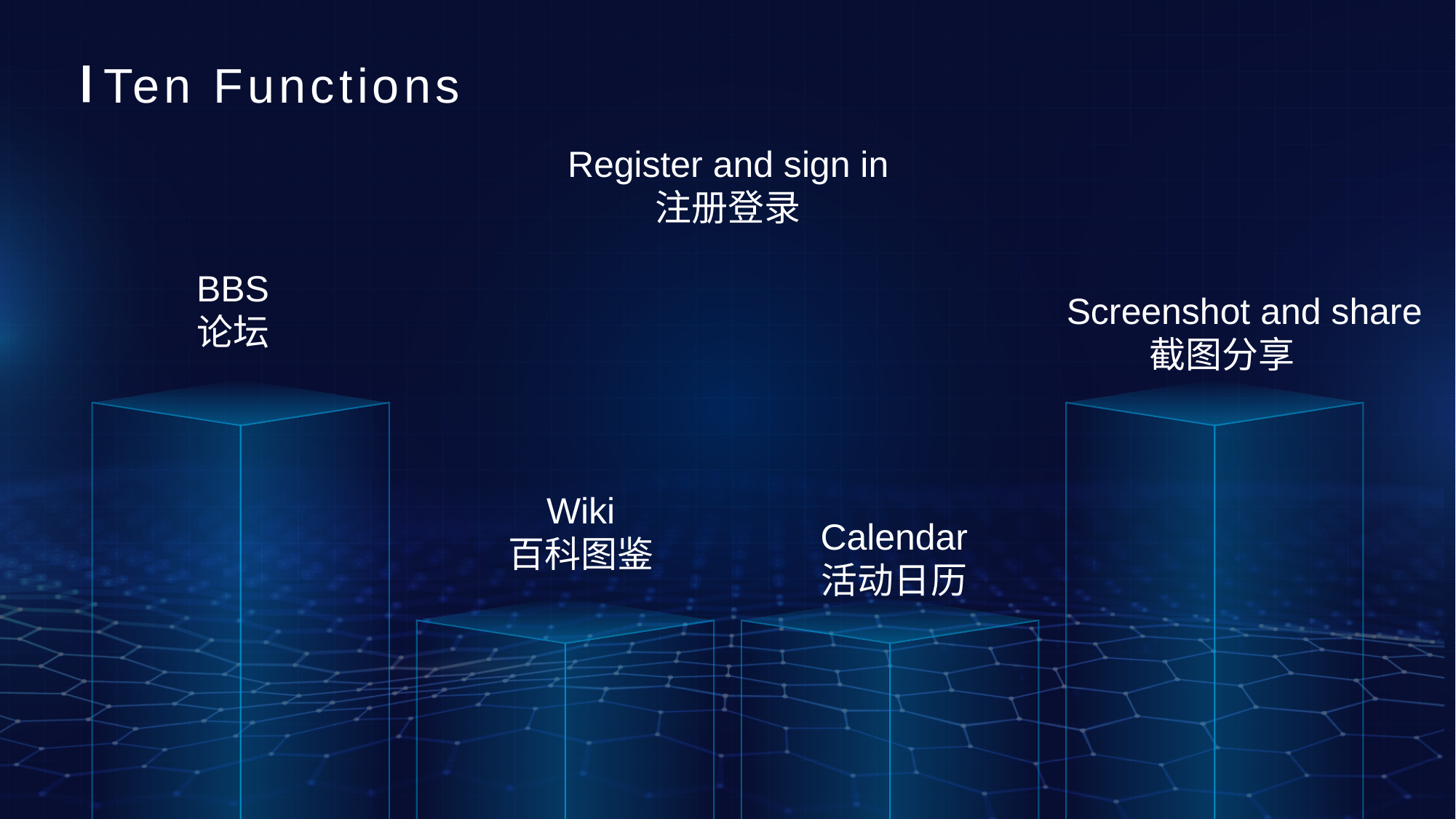

Ten Functions

Register and sign in
注册登录

Screenshot and share
         截图分享

BBS
论坛

Wiki
百科图鉴

Calendar
活动日历